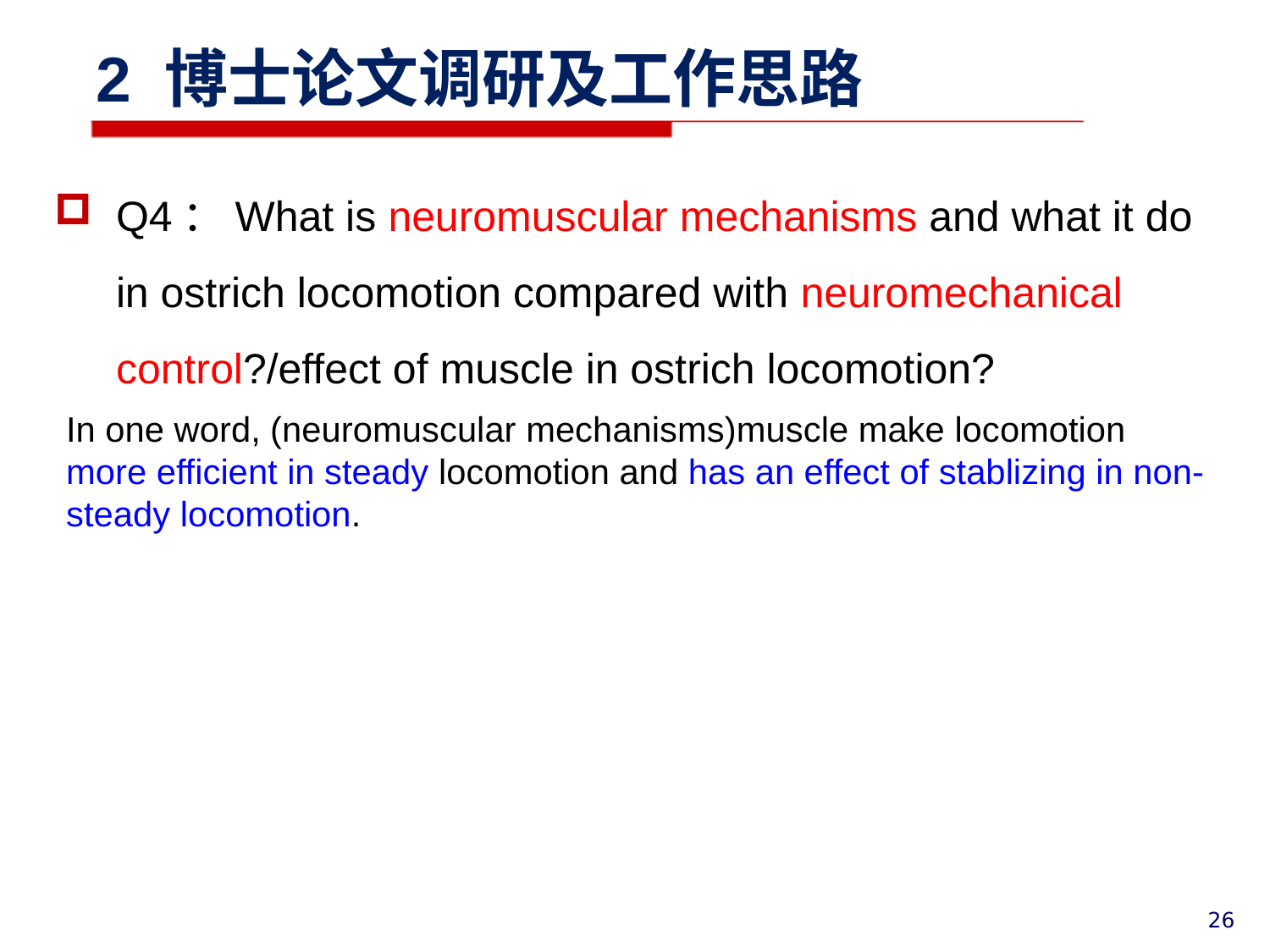

2 博士论文调研及工作思路
Q4：What is neuromuscular mechanisms and what it do in ostrich locomotion compared with neuromechanical control?/effect of muscle in ostrich locomotion?
In one word, (neuromuscular mechanisms)muscle make locomotion more efficient in steady locomotion and has an effect of stablizing in non-steady locomotion.
26
26